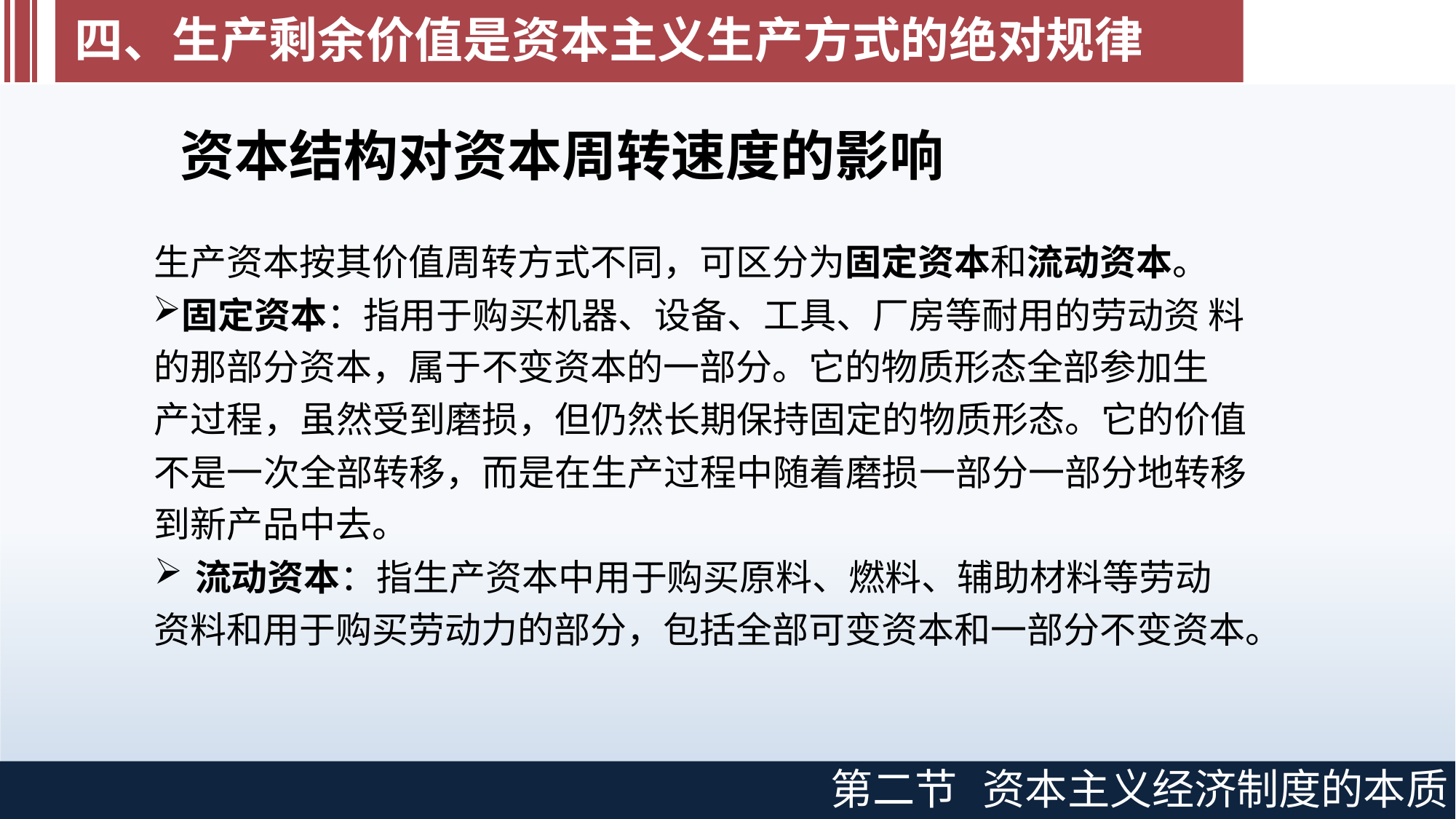

# 四、生产剩余价值是资本主义生产方式的绝对规律

资本结构对资本周转速度的影响

生产资本按其价值周转方式不同，可区分为固定资本和流动资本。
固定资本：指用于购买机器、设备、工具、厂房等耐用的劳动资 料的那部分资本，属于不变资本的一部分。它的物质形态全部参加生
产过程，虽然受到磨损，但仍然长期保持固定的物质形态。它的价值 不是一次全部转移，而是在生产过程中随着磨损一部分一部分地转移 到新产品中去。
流动资本：指生产资本中用于购买原料、燃料、辅助材料等劳动
资料和用于购买劳动力的部分，包括全部可变资本和一部分不变资本。
第二节
资本主义经济制度的本质